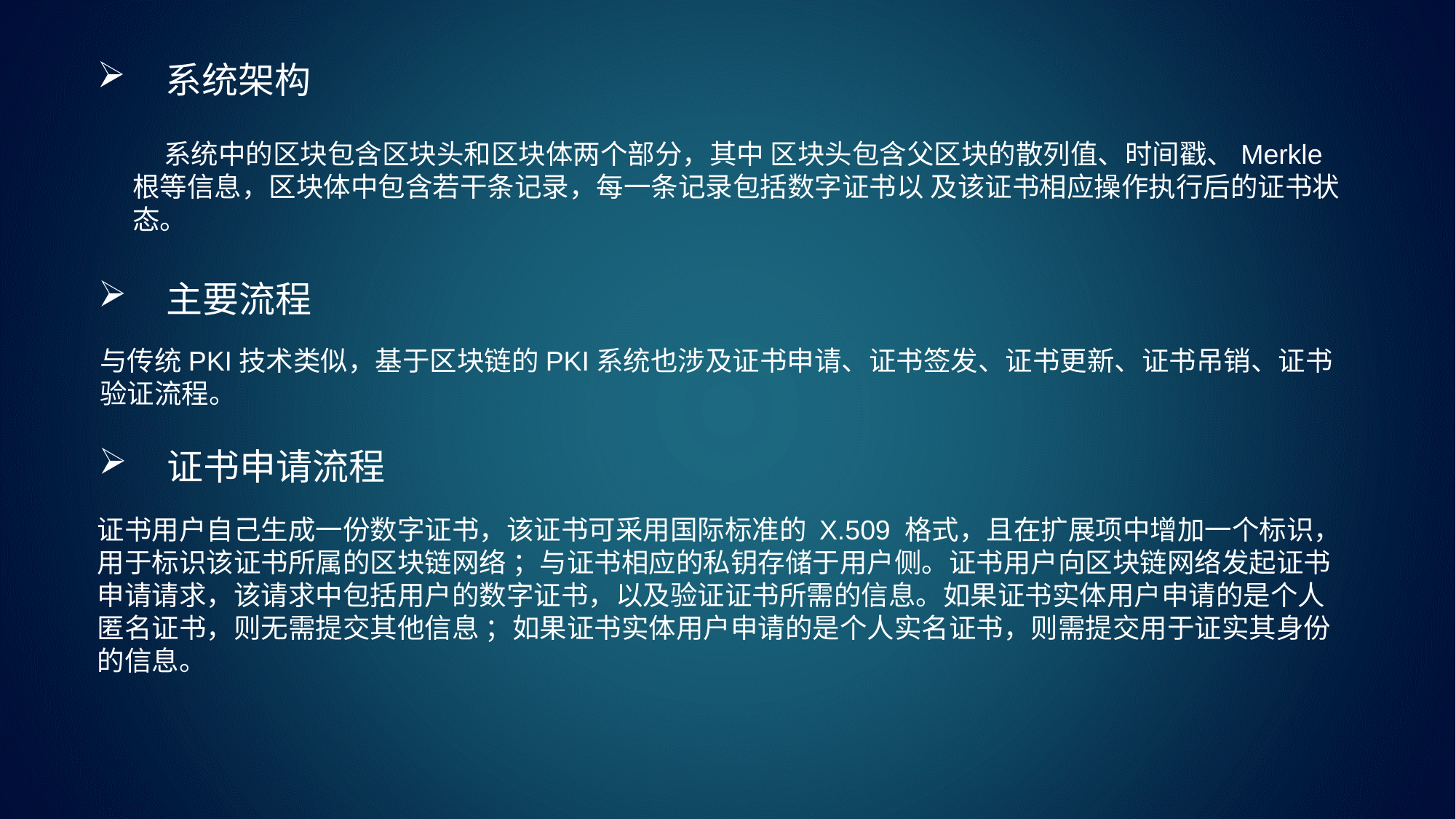

系统架构
    系统中的区块包含区块头和区块体两个部分，其中 区块头包含父区块的散列值、时间戳、Merkle 根等信息，区块体中包含若干条记录，每一条记录包括数字证书以 及该证书相应操作执行后的证书状态。

主要流程
与传统PKI技术类似，基于区块链的PKI系统也涉及证书申请、证书签发、证书更新、证书吊销、证书
验证流程。
证书申请流程

证书用户自己生成一份数字证书，该证书可采用国际标准的 X.509 格式，且在扩展项中增加一个标识，用于标识该证书所属的区块链网络 ；与证书相应的私钥存储于用户侧。证书用户向区块链网络发起证书申请请求，该请求中包括用户的数字证书，以及验证证书所需的信息。如果证书实体用户申请的是个人匿名证书，则无需提交其他信息 ；如果证书实体用户申请的是个人实名证书，则需提交用于证实其身份的信息。